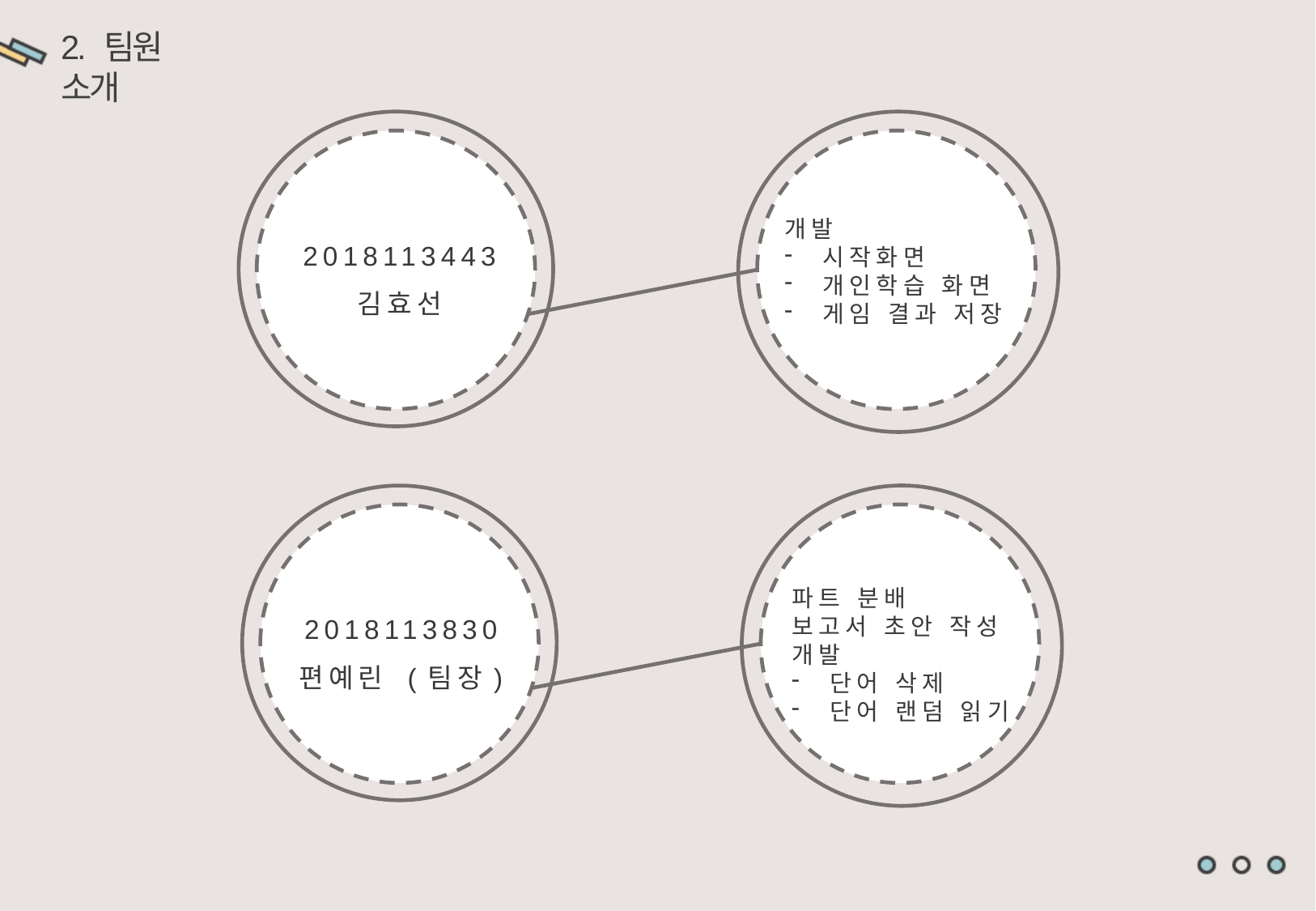

2. 팀원 소개

개발
시작화면
개인학습 화면
게임 결과 저장
2018113443
김효선

파트 분배
보고서 초안 작성
개발
단어 삭제
단어 랜덤 읽기
2018113830
편예린 (팀장)